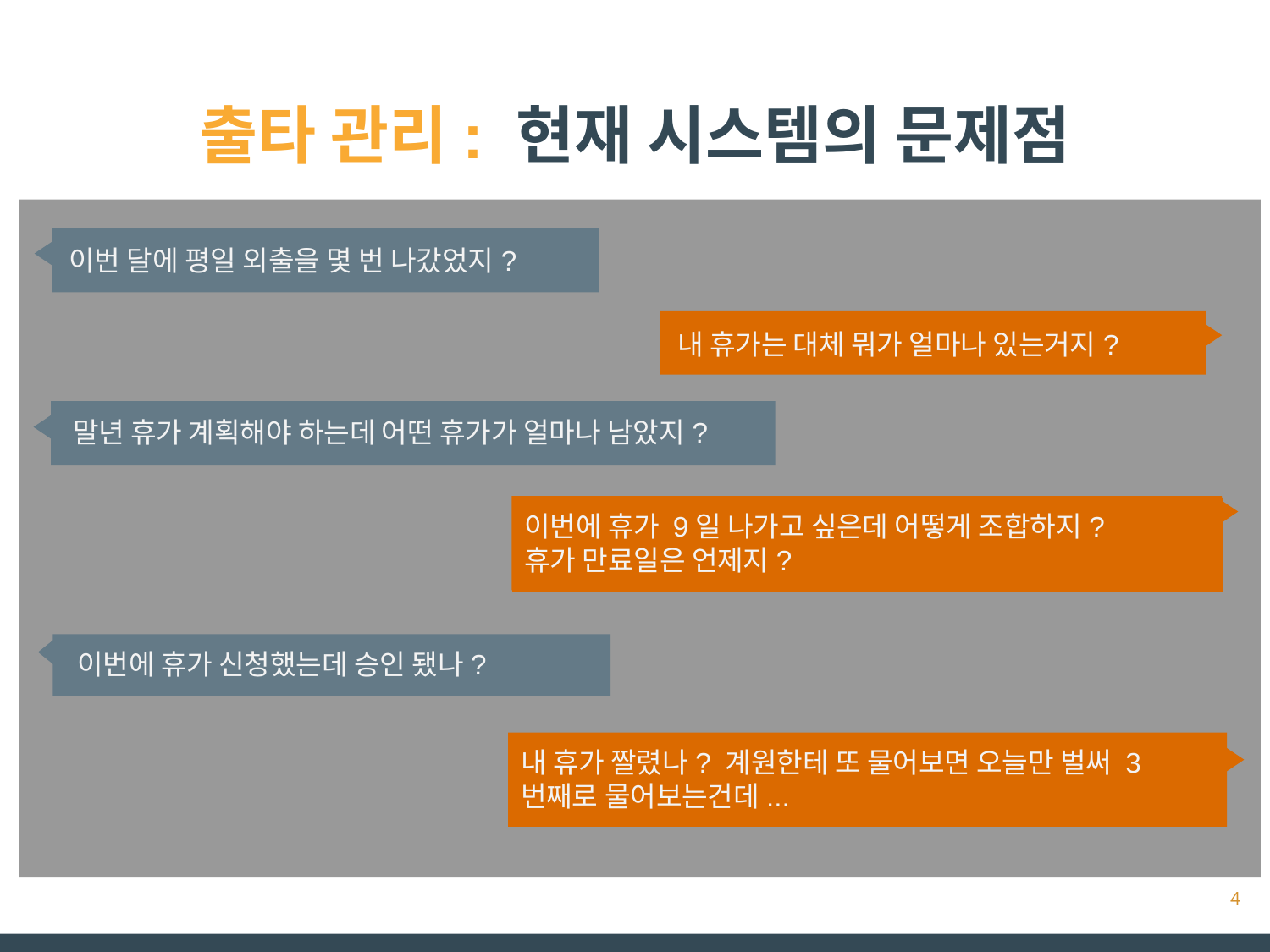

# 출타 관리: 현재 시스템의 문제점

이번 달에 평일 외출을 몇 번 나갔었지?

내 휴가는 대체 뭐가 얼마나 있는거지?

말년 휴가 계획해야 하는데 어떤 휴가가 얼마나 남았지?

이번에 휴가 9일 나가고 싶은데 어떻게 조합하지?
휴가 만료일은 언제지?

이번에 휴가 신청했는데 승인 됐나?

내 휴가 짤렸나? 계원한테 또 물어보면 오늘만 벌써 3번째로 물어보는건데...

4